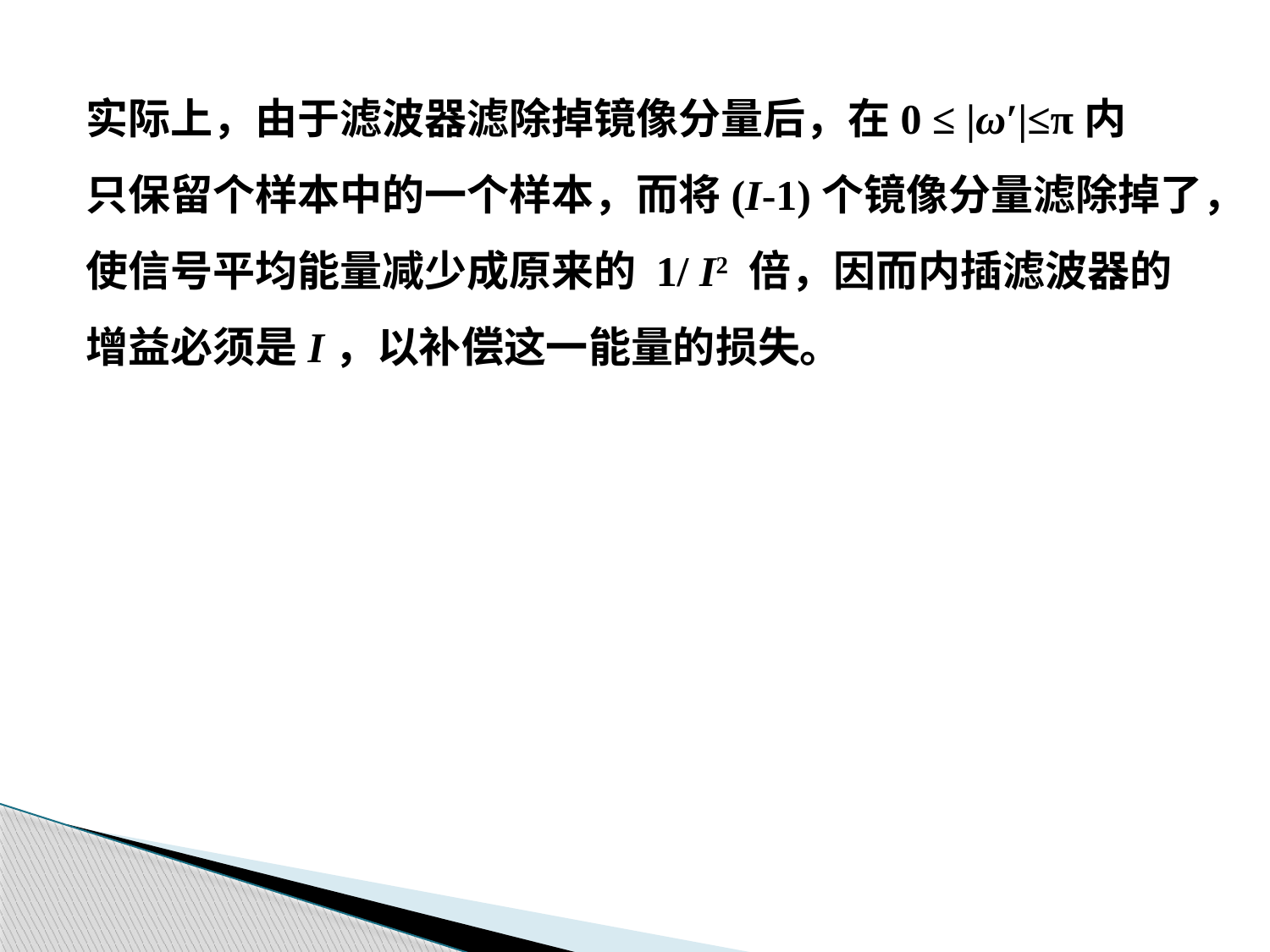

实际上，由于滤波器滤除掉镜像分量后，在0 ≤ |ω′|≤π内
只保留个样本中的一个样本，而将(I-1)个镜像分量滤除掉了，
使信号平均能量减少成原来的 1/ I2 倍，因而内插滤波器的
增益必须是I，以补偿这一能量的损失。